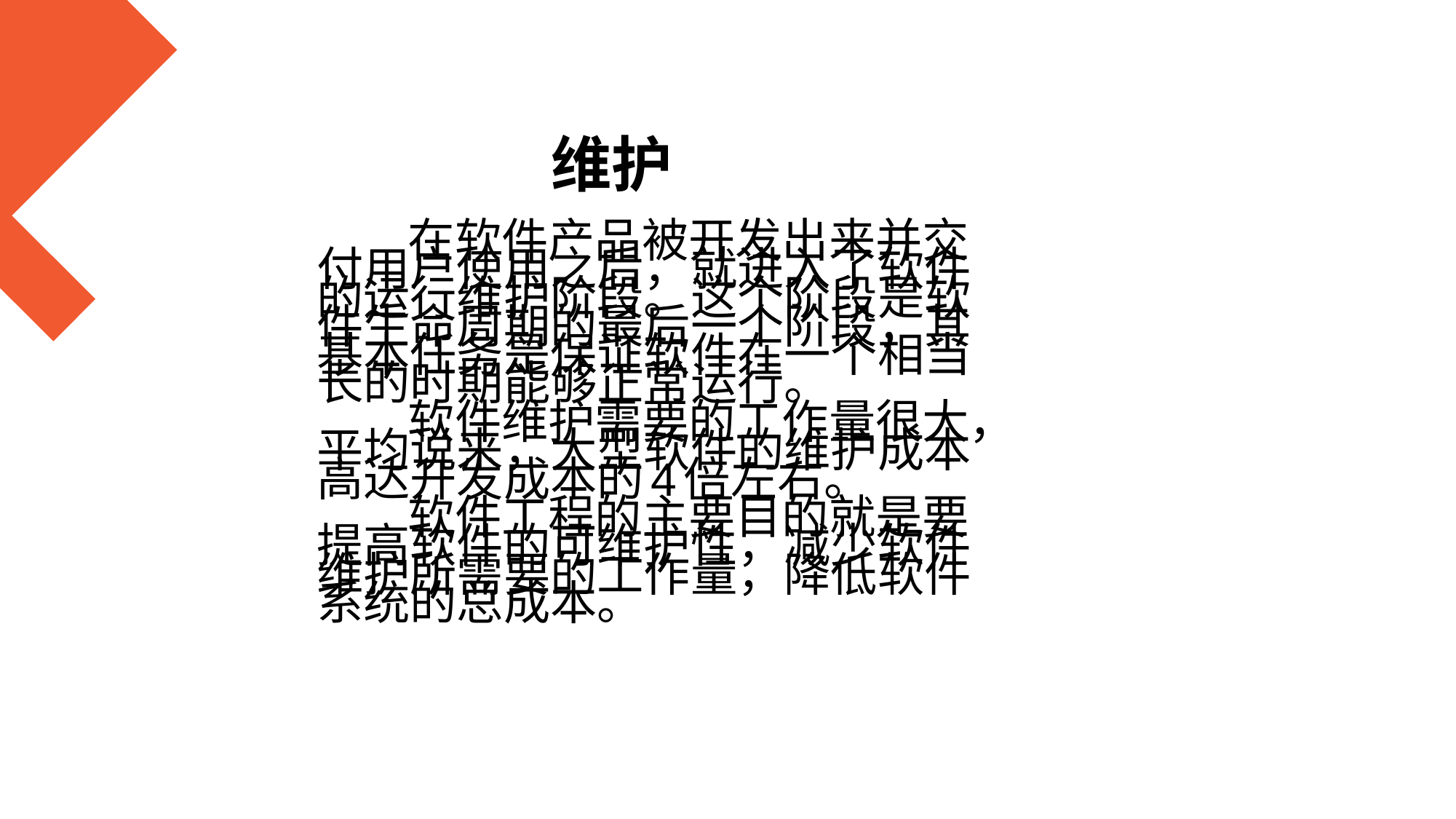

# 维护
        在软件产品被开发出来并交付用户使用之后，就进入了软件的运行维护阶段。这个阶段是软件生命周期的最后一个阶段，其基本任务是保证软件在一个相当长的时期能够正常运行。
        软件维护需要的工作量很大，平均说来，大型软件的维护成本高达开发成本的4倍左右。
        软件工程的主要目的就是要提高软件的可维护性，减少软件维护所需要的工作量，降低软件系统的总成本。